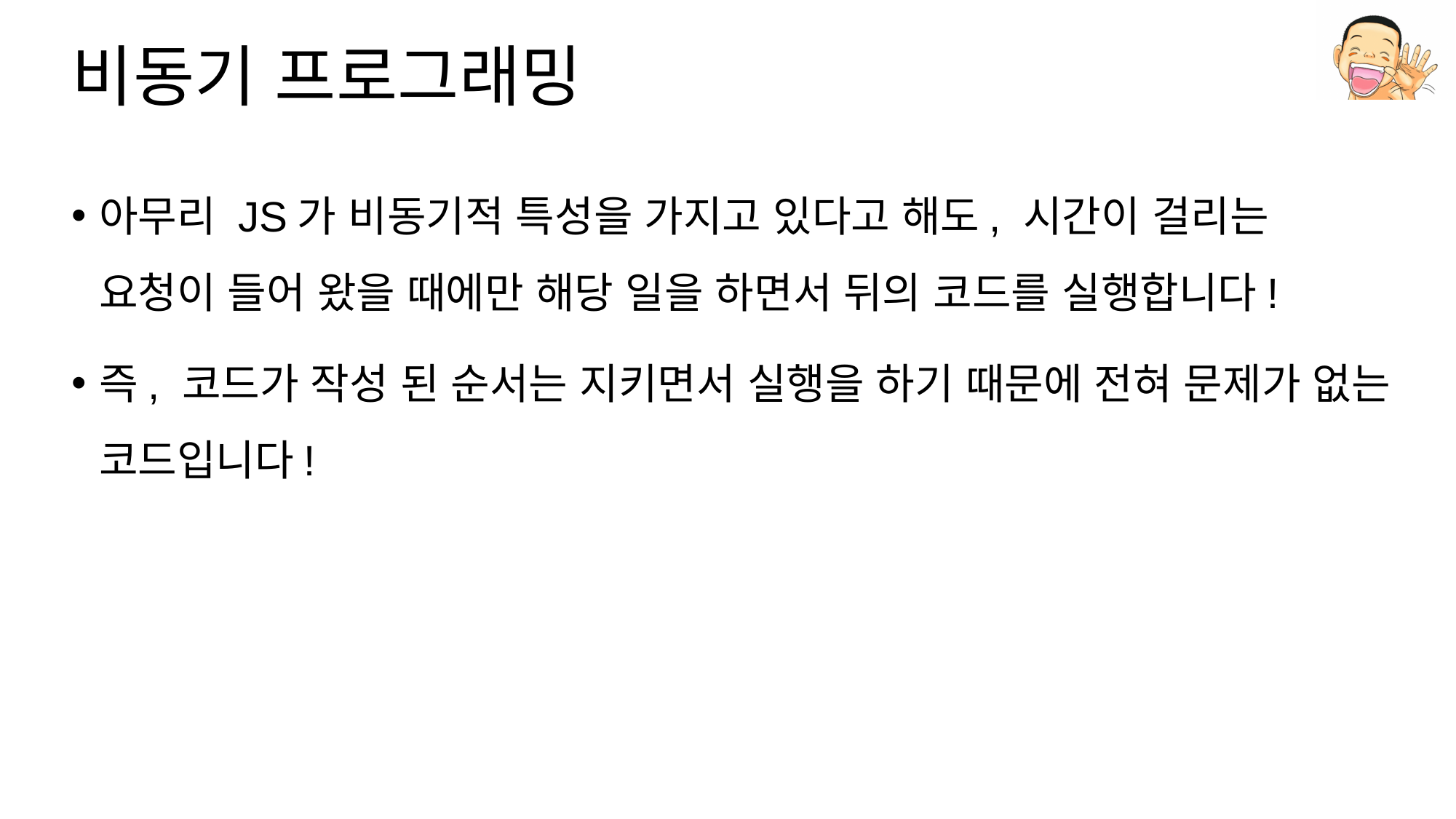

# 비동기 프로그래밍
아무리 JS가 비동기적 특성을 가지고 있다고 해도, 시간이 걸리는 요청이 들어 왔을 때에만 해당 일을 하면서 뒤의 코드를 실행합니다!
즉, 코드가 작성 된 순서는 지키면서 실행을 하기 때문에 전혀 문제가 없는 코드입니다!